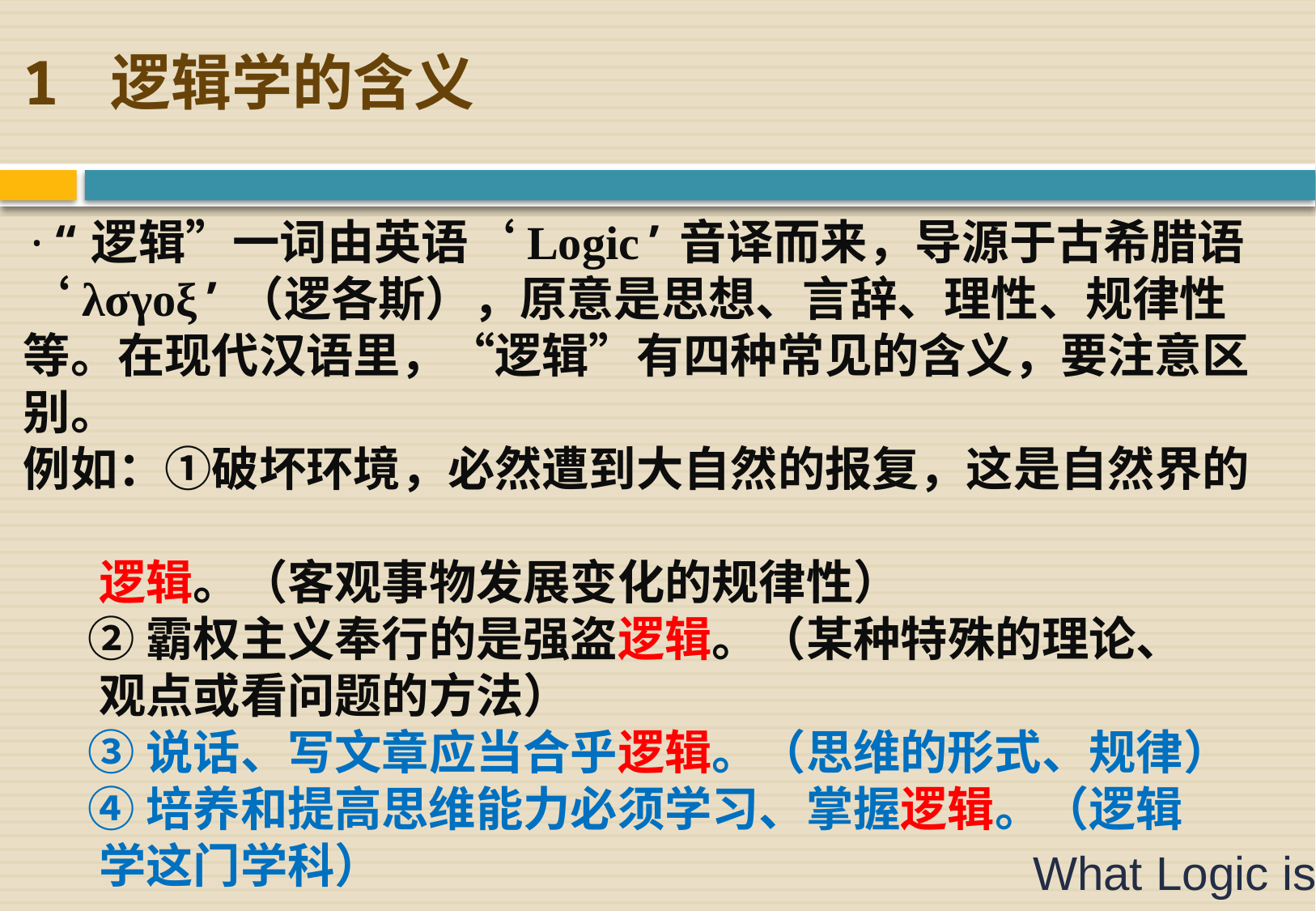

1 逻辑学的含义

·“逻辑”一词由英语‘Logic’音译而来，导源于古希腊语‘λσγοξ’（逻各斯），原意是思想、言辞、理性、规律性等。在现代汉语里，“逻辑”有四种常见的含义，要注意区别。
例如：①破坏环境，必然遭到大自然的报复，这是自然界的
      逻辑。（客观事物发展变化的规律性）
      ②霸权主义奉行的是强盗逻辑。（某种特殊的理论、
      观点或看问题的方法）
      ③说话、写文章应当合乎逻辑。（思维的形式、规律）
      ④培养和提高思维能力必须学习、掌握逻辑。（逻辑
      学这门学科）

What Logic is